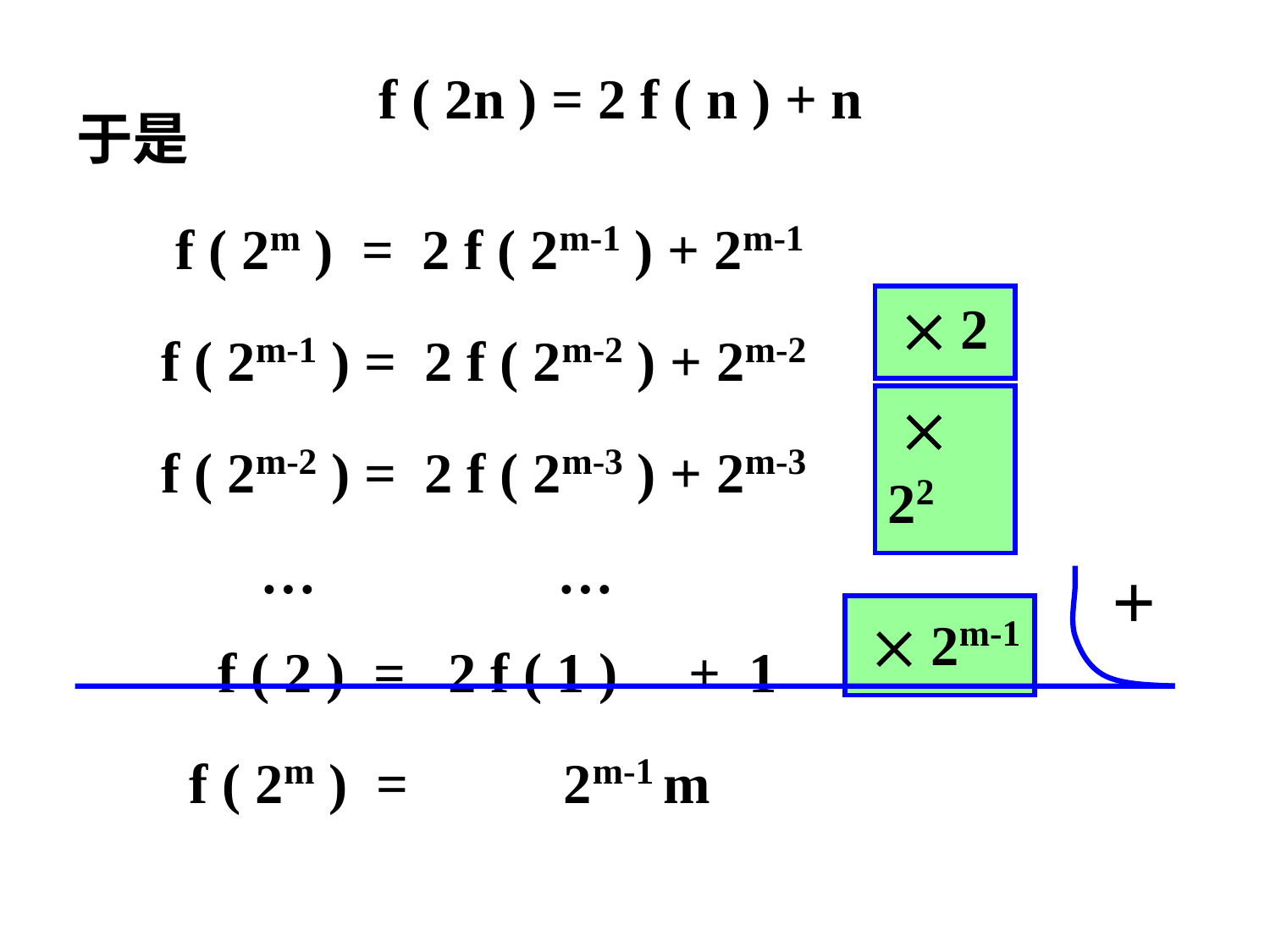

f ( 2n ) = 2 f ( n ) + n
于是
       f ( 2m )  =  2 f ( 2m-1 ) + 2m-1
      f ( 2m-1 ) =  2 f ( 2m-2 ) + 2m-2
      f ( 2m-2 ) =  2 f ( 2m-3 ) + 2m-3
             …                 …
          f ( 2 )  =   2 f ( 1 )     +  1
        f ( 2m )  =           2m-1 m
 × 2
 × 22
+

 × 2m-1